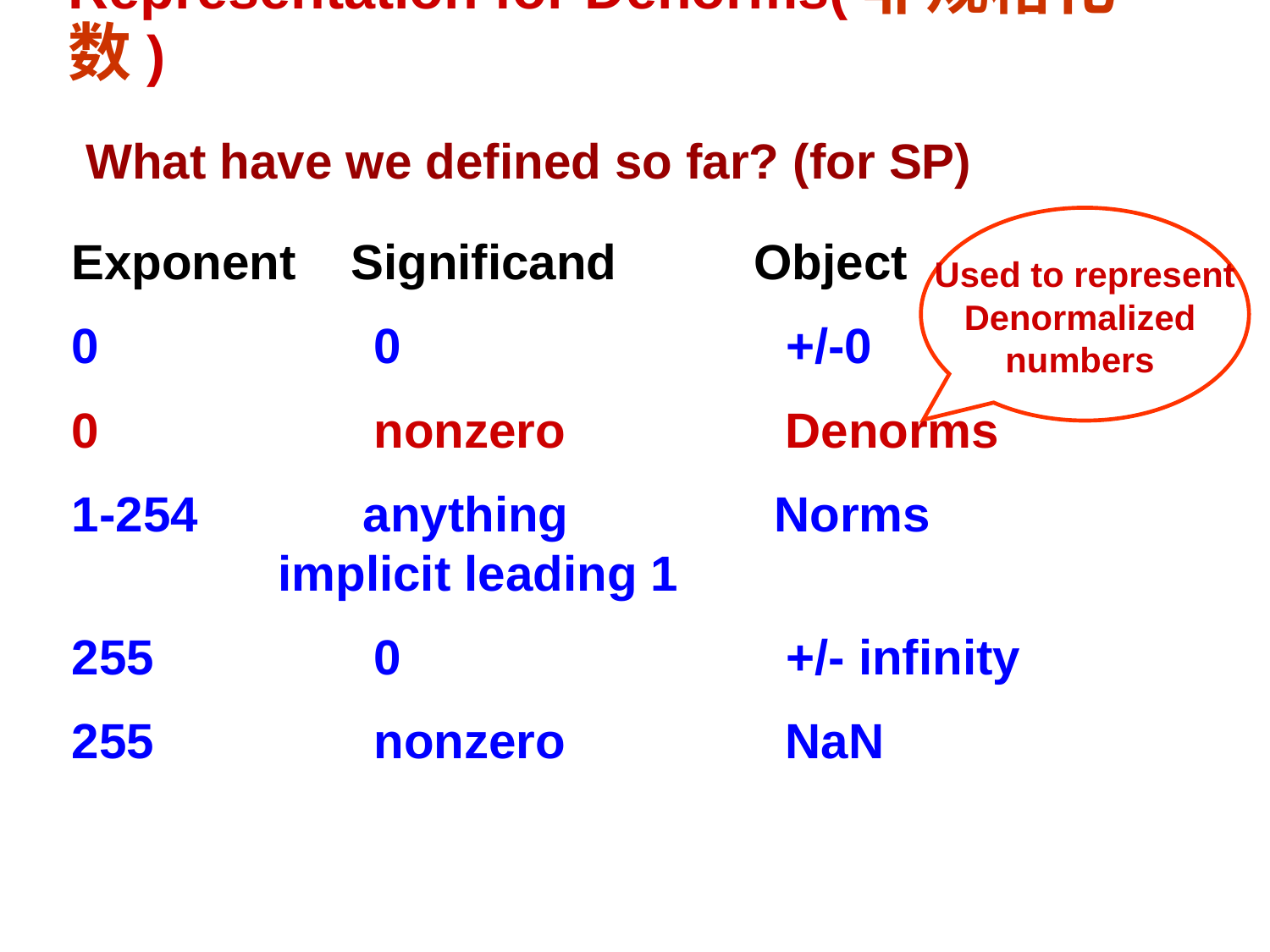

# Representation for Denorms(非规格化数)
What have we defined so far? (for SP)
 Used to represent
Denormalized
numbers
Exponent    Significand          Object
0                    0                            +/-0
0                    nonzero                Denorms
1-254            anything               Norms
               implicit leading 1
255                0                            +/- infinity
255                nonzero                NaN